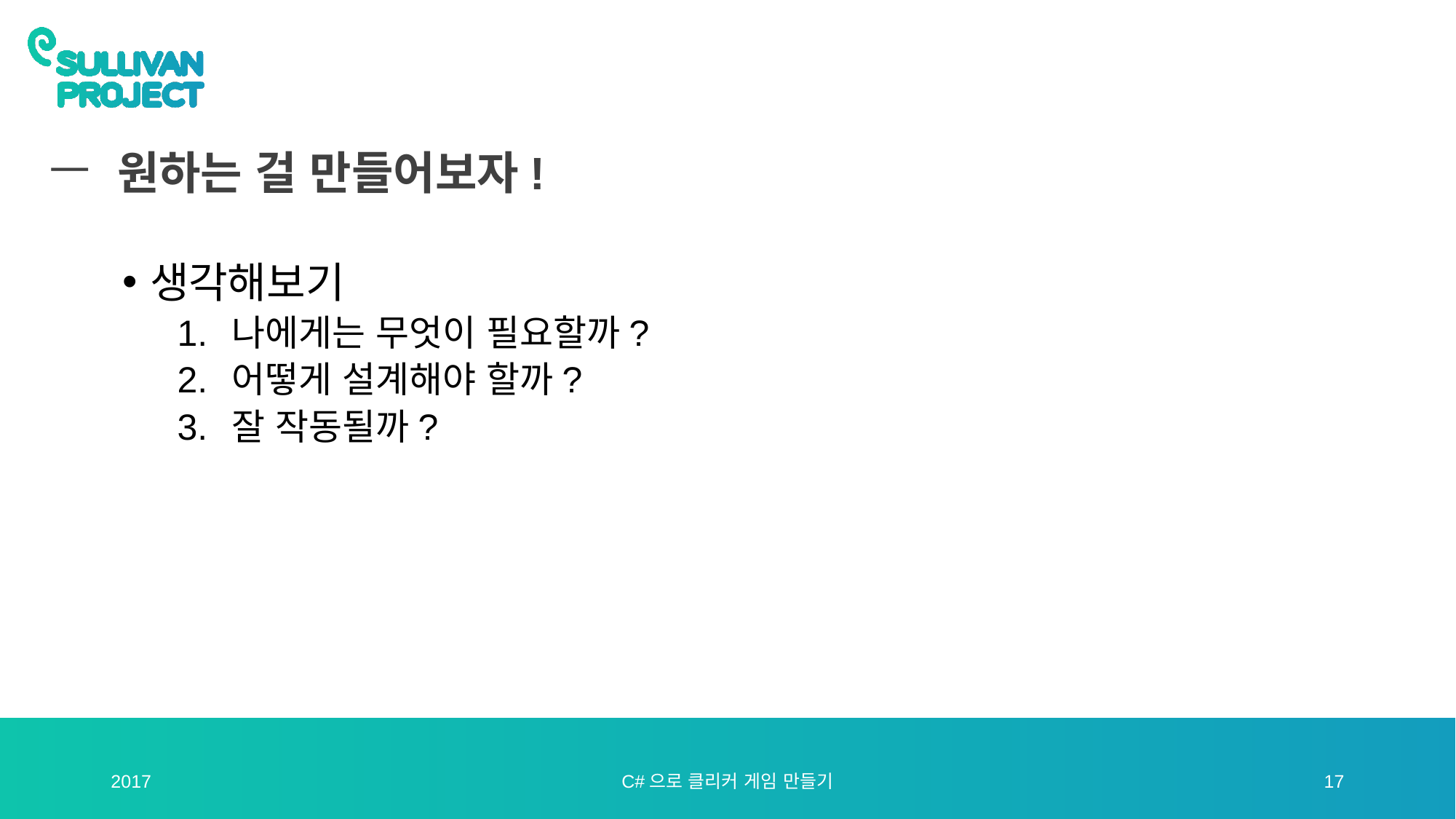

# 원하는 걸 만들어보자!
생각해보기
나에게는 무엇이 필요할까?
어떻게 설계해야 할까?
잘 작동될까?
2017
C#으로 클리커 게임 만들기
17